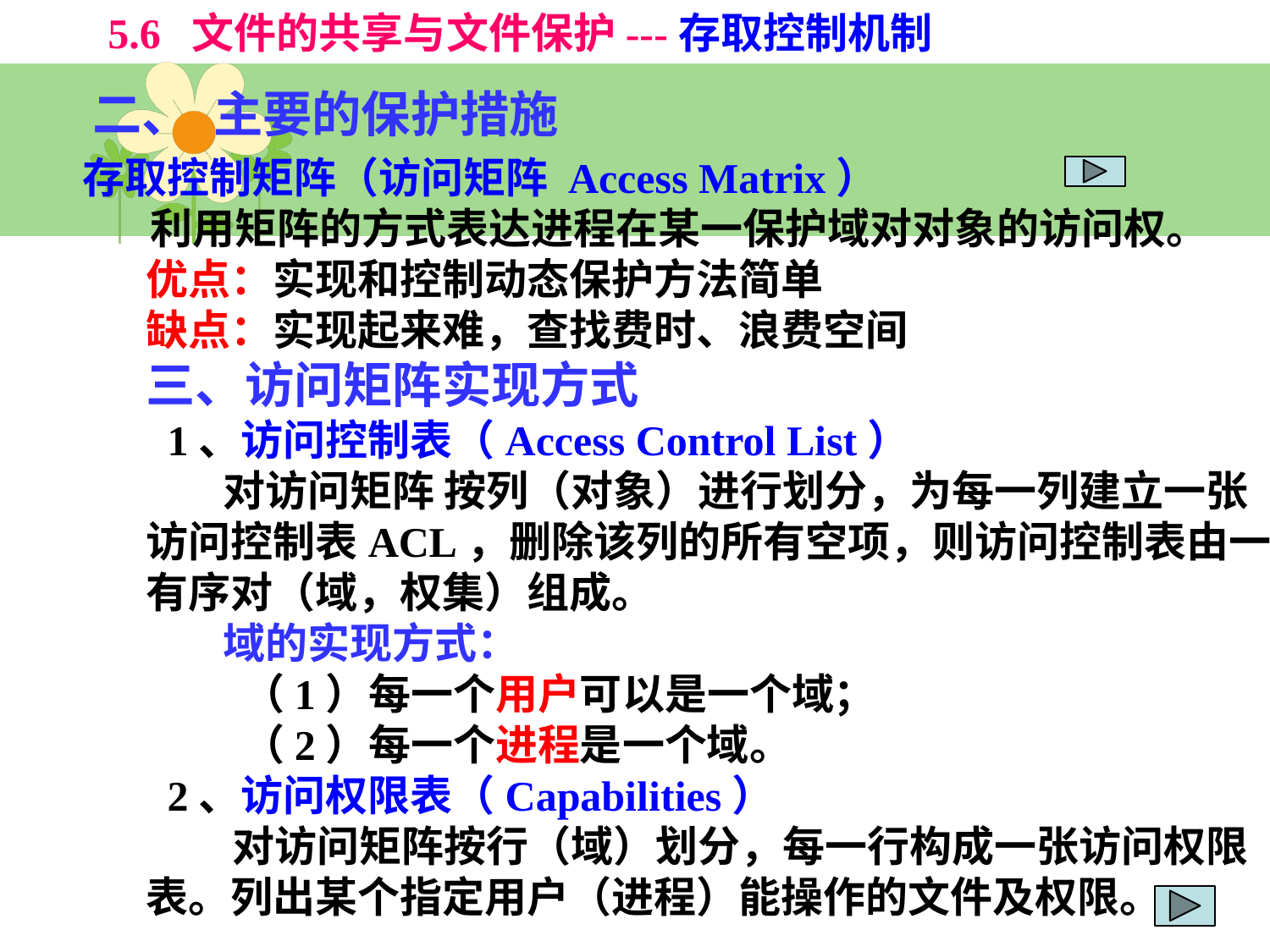

5.6  文件的共享与文件保护---存取控制机制
二、  主要的保护措施
存取控制矩阵（访问矩阵 Access Matrix）
      利用矩阵的方式表达进程在某一保护域对对象的访问权。
优点：实现和控制动态保护方法简单
缺点：实现起来难，查找费时、浪费空间
三、访问矩阵实现方式
  1、访问控制表（Access Control List）
       对访问矩阵 按列（对象）进行划分，为每一列建立一张
访问控制表ACL，删除该列的所有空项，则访问控制表由一
有序对（域，权集）组成。
       域的实现方式：
         （1）每一个用户可以是一个域；
         （2）每一个进程是一个域。
  2、访问权限表（Capabilities）
        对访问矩阵按行（域）划分，每一行构成一张访问权限
表。列出某个指定用户（进程）能操作的文件及权限。